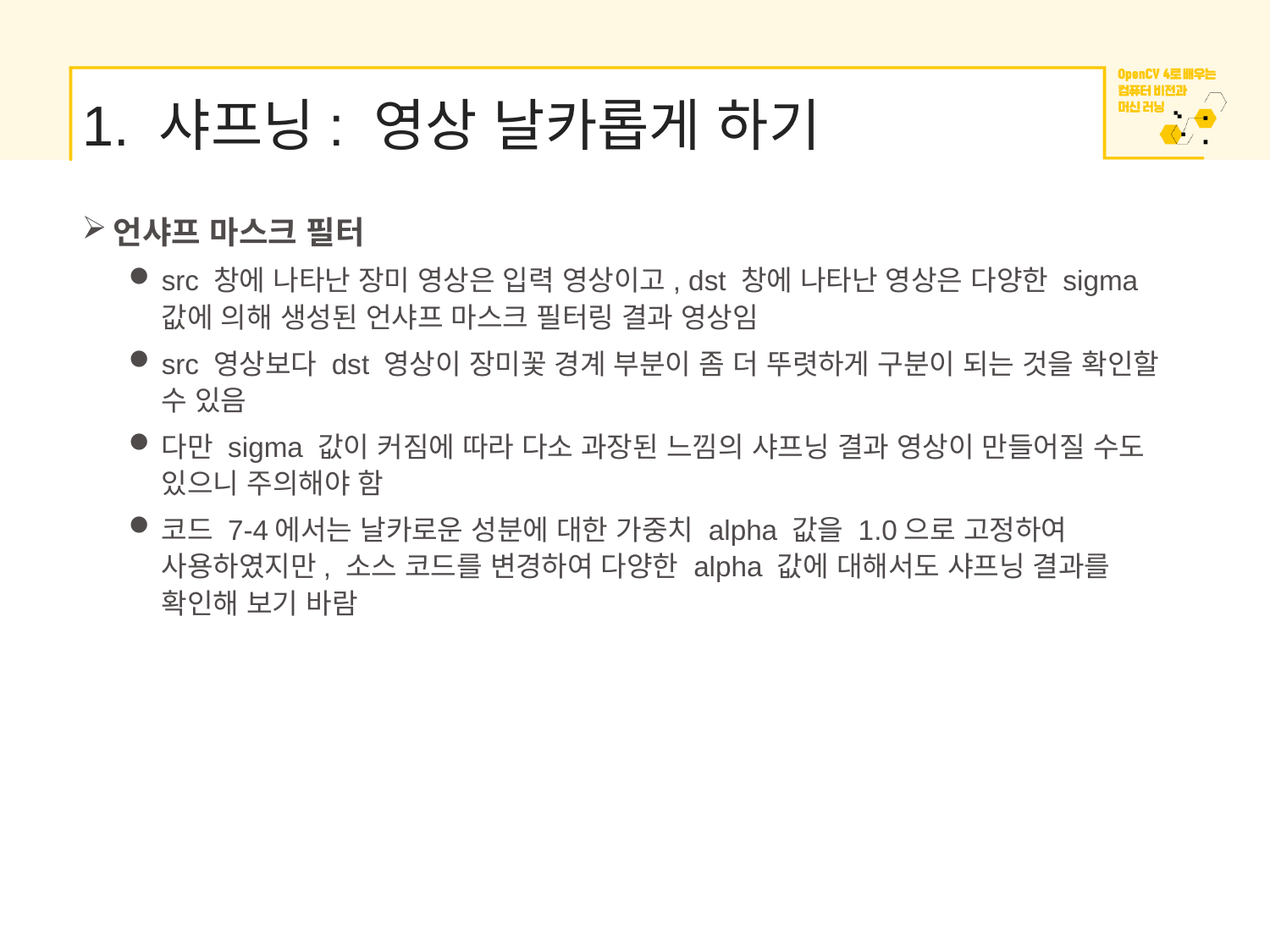

# 1. 샤프닝: 영상 날카롭게 하기
언샤프 마스크 필터
src 창에 나타난 장미 영상은 입력 영상이고, dst 창에 나타난 영상은 다양한 sigma 값에 의해 생성된 언샤프 마스크 필터링 결과 영상임
src 영상보다 dst 영상이 장미꽃 경계 부분이 좀 더 뚜렷하게 구분이 되는 것을 확인할 수 있음
다만 sigma 값이 커짐에 따라 다소 과장된 느낌의 샤프닝 결과 영상이 만들어질 수도 있으니 주의해야 함
코드 7-4에서는 날카로운 성분에 대한 가중치 alpha 값을 1.0으로 고정하여 사용하였지만, 소스 코드를 변경하여 다양한 alpha 값에 대해서도 샤프닝 결과를 확인해 보기 바람